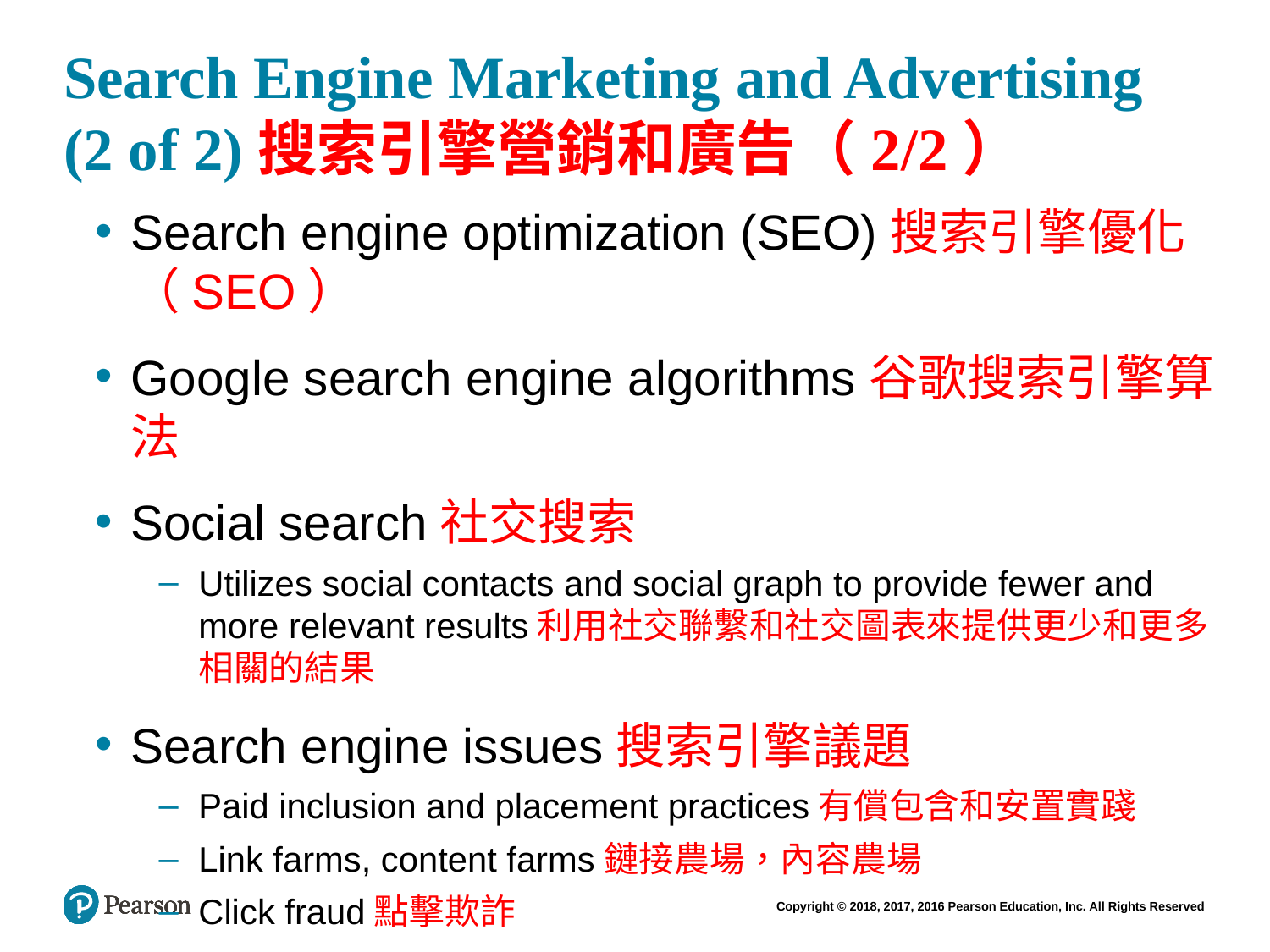

# Search Engine Marketing and Advertising (2 of 2)搜索引擎營銷和廣告（2/2）
Search engine optimization (SEO)搜索引擎優化（SEO）
Google search engine algorithms谷歌搜索引擎算法
Social search社交搜索
Utilizes social contacts and social graph to provide fewer and more relevant results利用社交聯繫和社交圖表來提供更少和更多相關的結果
Search engine issues搜索引擎議題
Paid inclusion and placement practices有償包含和安置實踐
Link farms, content farms鏈接農場，內容農場
Click fraud點擊欺詐